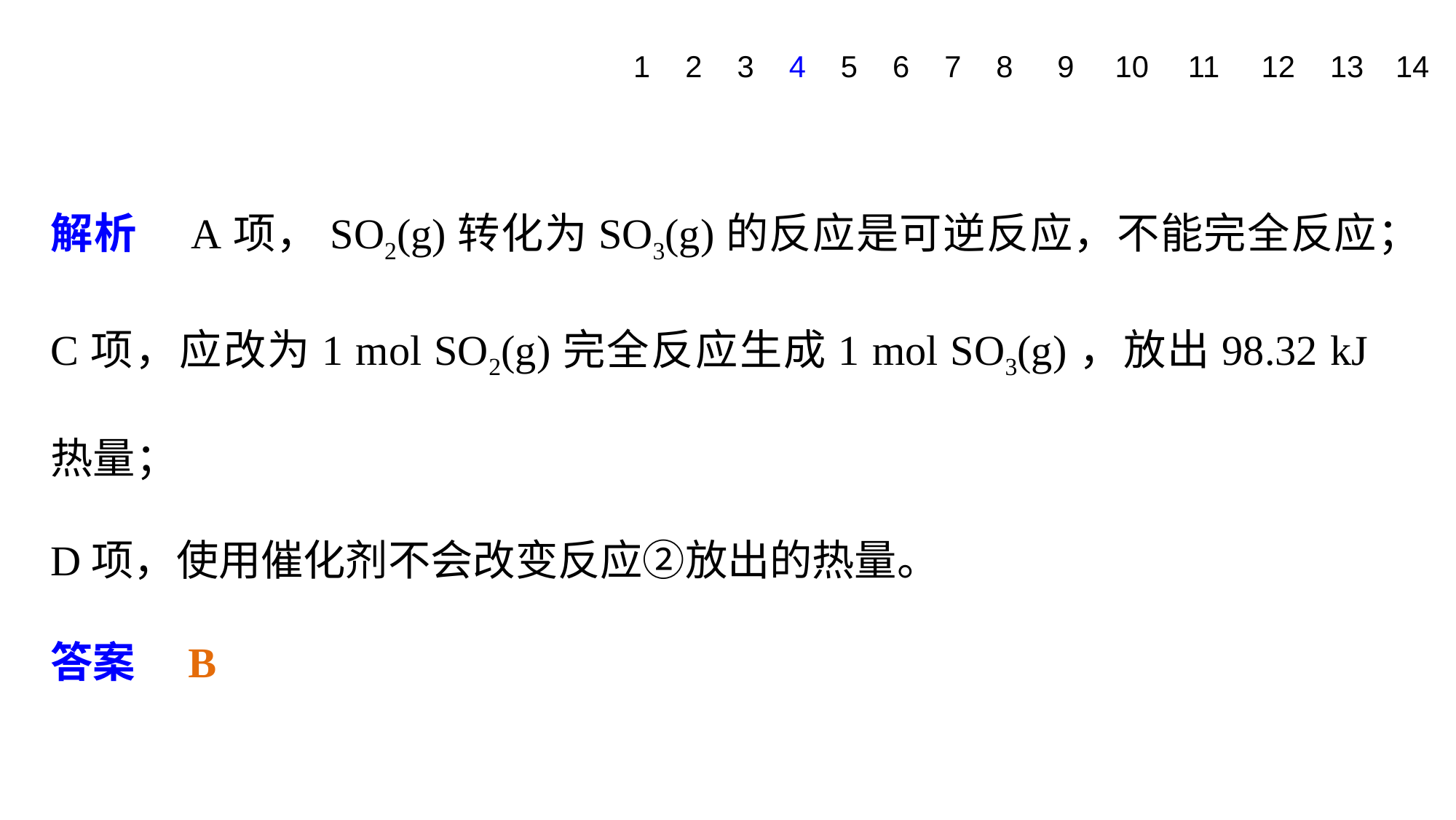

1
2
3
4
5
6
7
8
9
10
11
12
13
14
解析　A项，SO2(g)转化为SO3(g)的反应是可逆反应，不能完全反应；
C项，应改为1 mol SO2(g)完全反应生成1 mol SO3(g)，放出98.32 kJ热量；
D项，使用催化剂不会改变反应②放出的热量。
答案　B